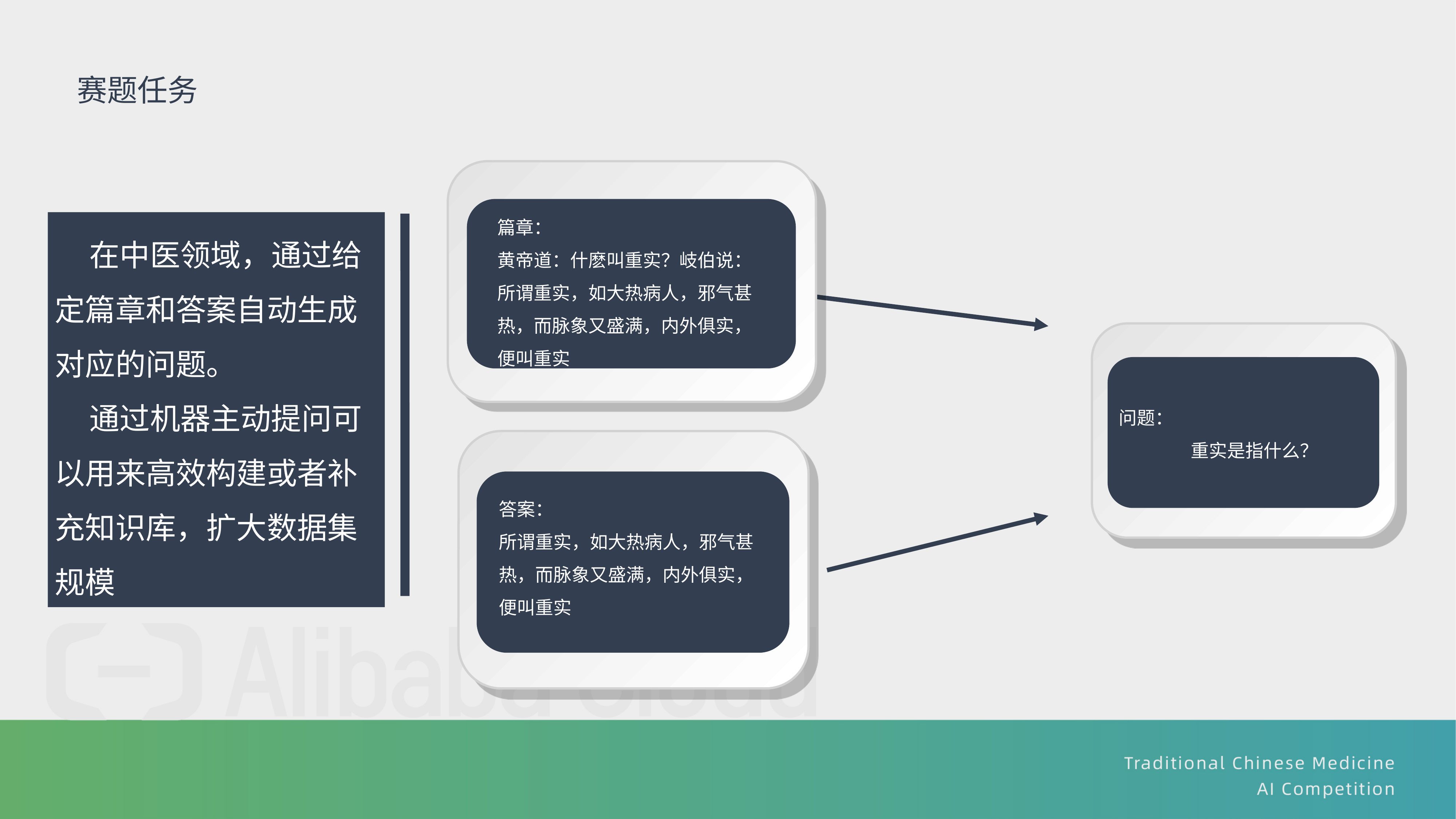

赛题任务

篇章：
黄帝道：什麽叫重实？岐伯说：所谓重实，如大热病人，邪气甚热，而脉象又盛满，内外俱实，便叫重实

    在中医领域，通过给定篇章和答案自动生成对应的问题。
    通过机器主动提问可以用来高效构建或者补充知识库，扩大数据集规模

问题：
重实是指什么？

答案：
所谓重实，如大热病人，邪气甚热，而脉象又盛满，内外俱实，便叫重实